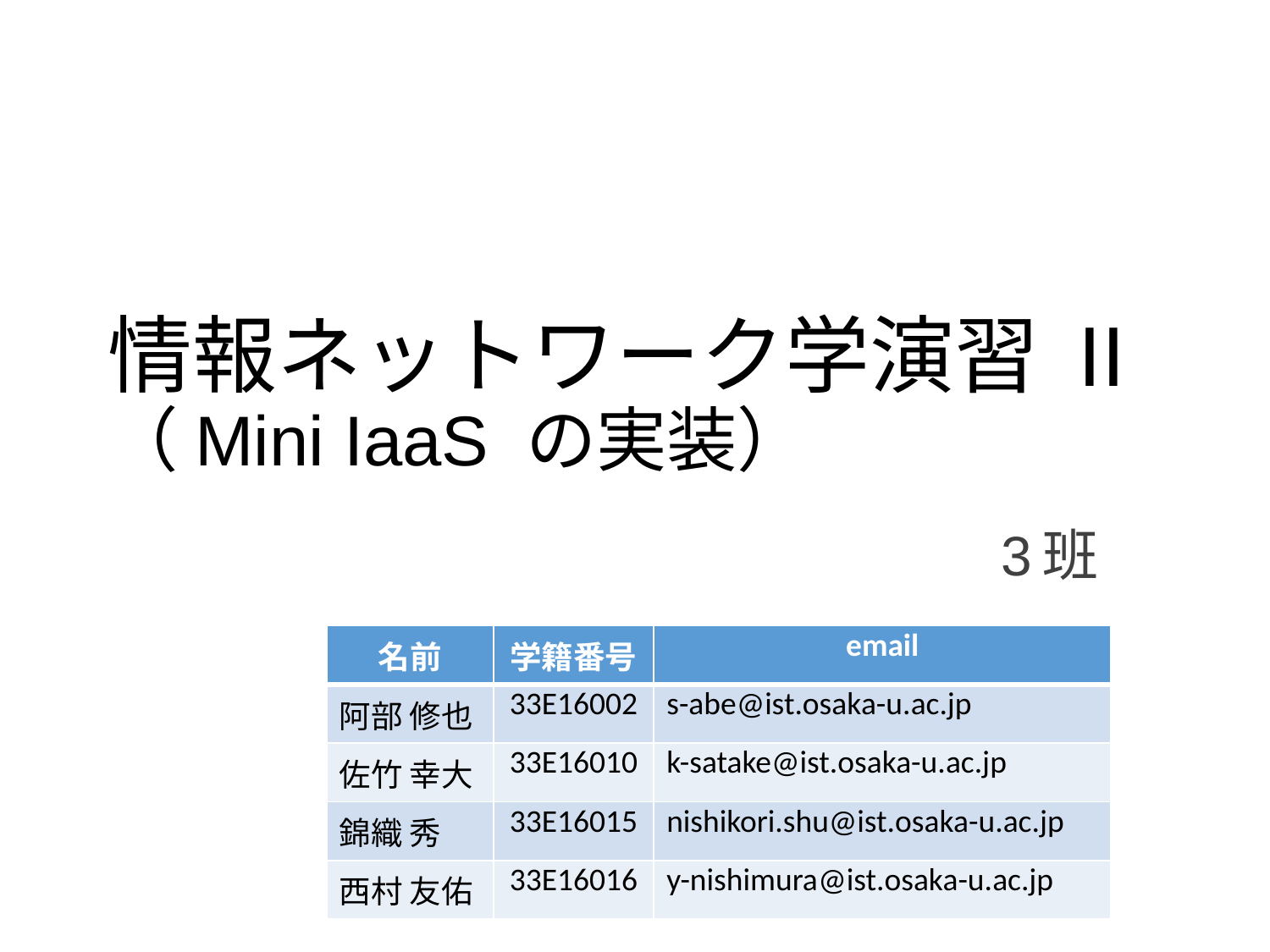

# 情報ネットワーク学演習 II （Mini IaaS の実装）
3班
| 名前 | 学籍番号 | email |
| --- | --- | --- |
| 阿部 修也 | 33E16002 | s-abe@ist.osaka-u.ac.jp |
| 佐竹 幸大 | 33E16010 | k-satake@ist.osaka-u.ac.jp |
| 錦織 秀 | 33E16015 | nishikori.shu@ist.osaka-u.ac.jp |
| 西村 友佑 | 33E16016 | y-nishimura@ist.osaka-u.ac.jp |